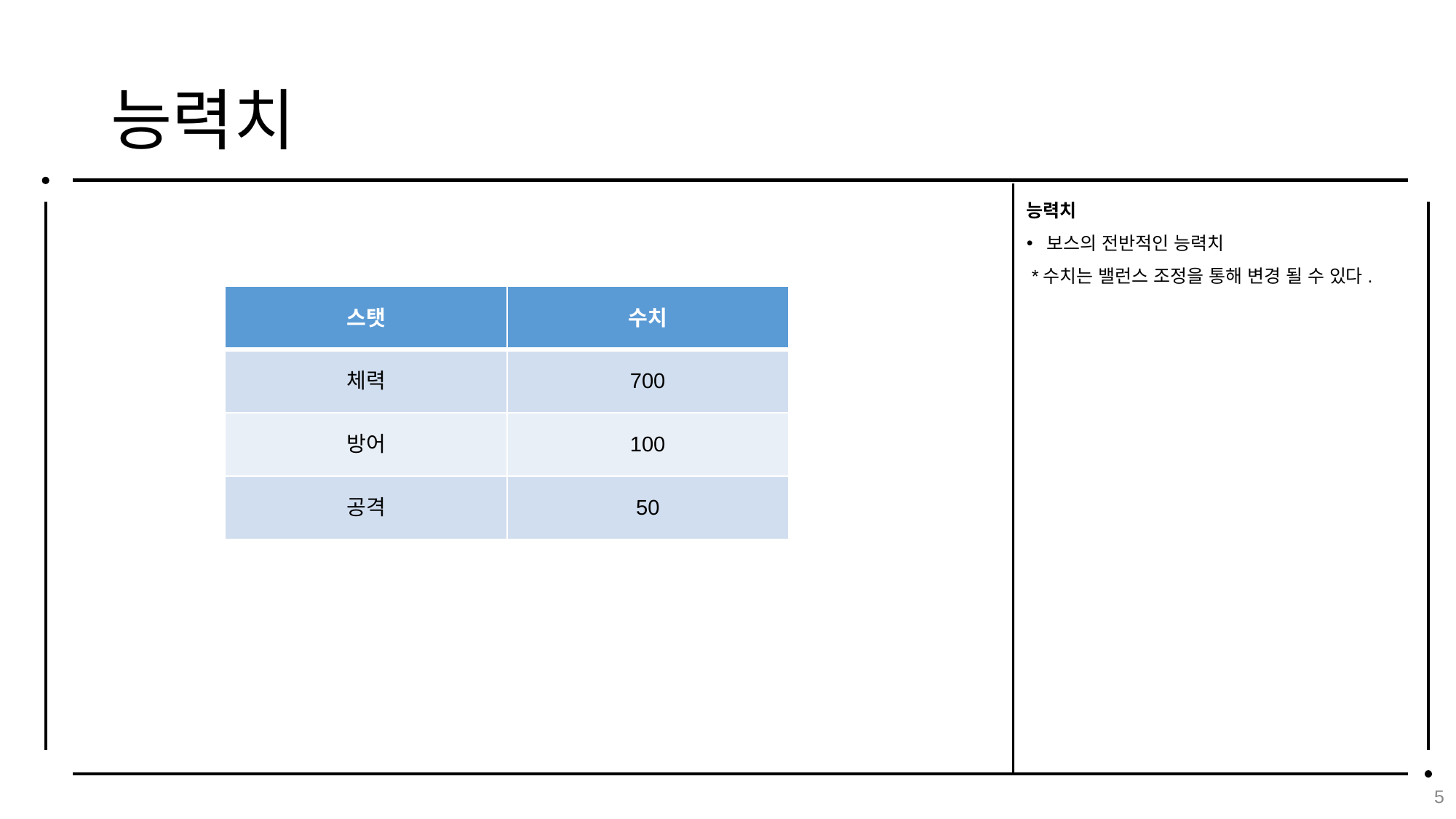

# 능력치

능력치
보스의 전반적인 능력치
 *수치는 밸런스 조정을 통해 변경 될 수 있다.
| 스탯 | 수치 |
| --- | --- |
| 체력 | 700 |
| 방어 | 100 |
| 공격 | 50 |
5